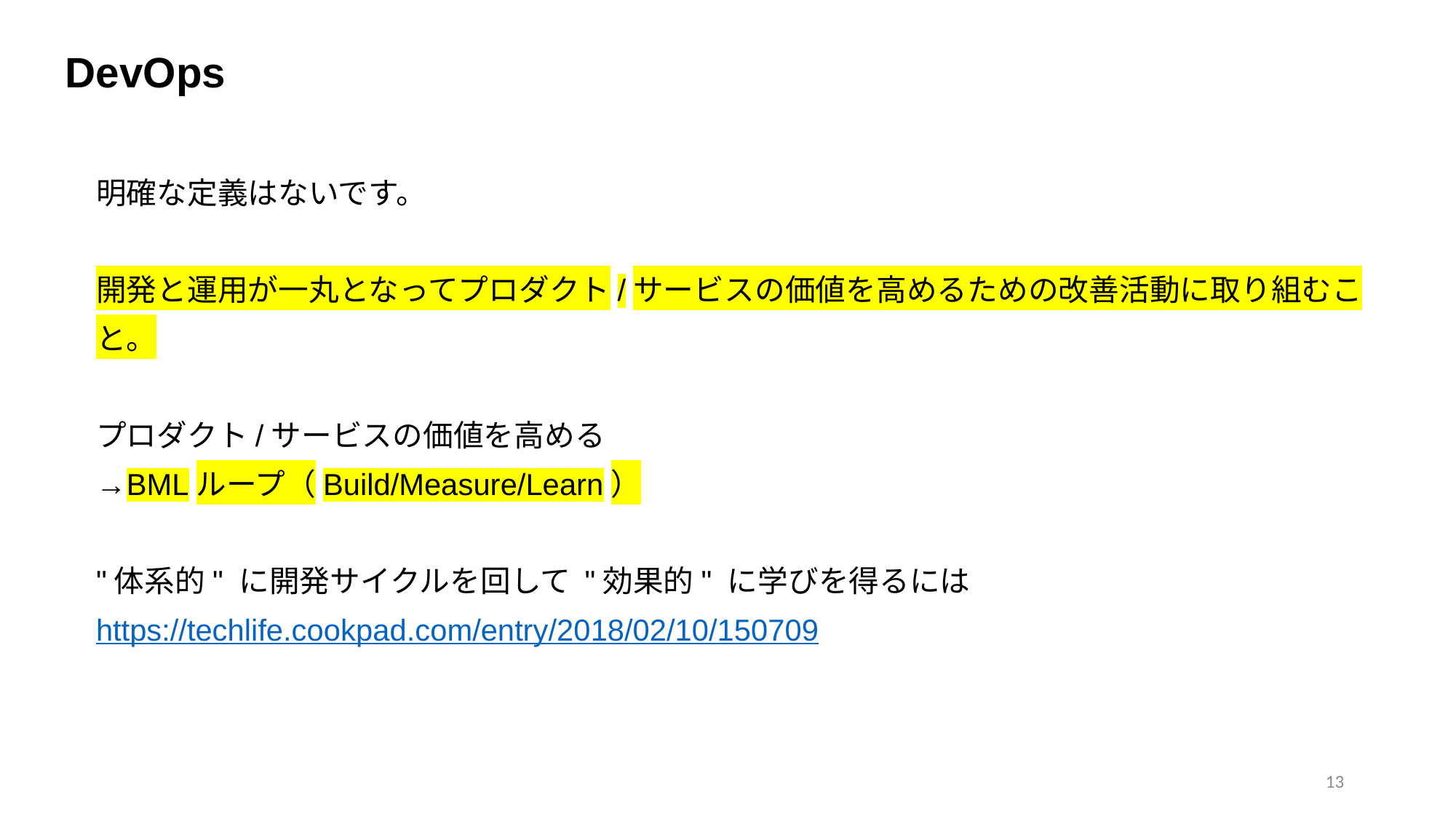

DevOps
明確な定義はないです。

開発と運用が一丸となってプロダクト/サービスの価値を高めるための改善活動に取り組むこと。

プロダクト/サービスの価値を高める
→BMLループ（Build/Measure/Learn）

"体系的" に開発サイクルを回して "効果的" に学びを得るには
https://techlife.cookpad.com/entry/2018/02/10/150709

13